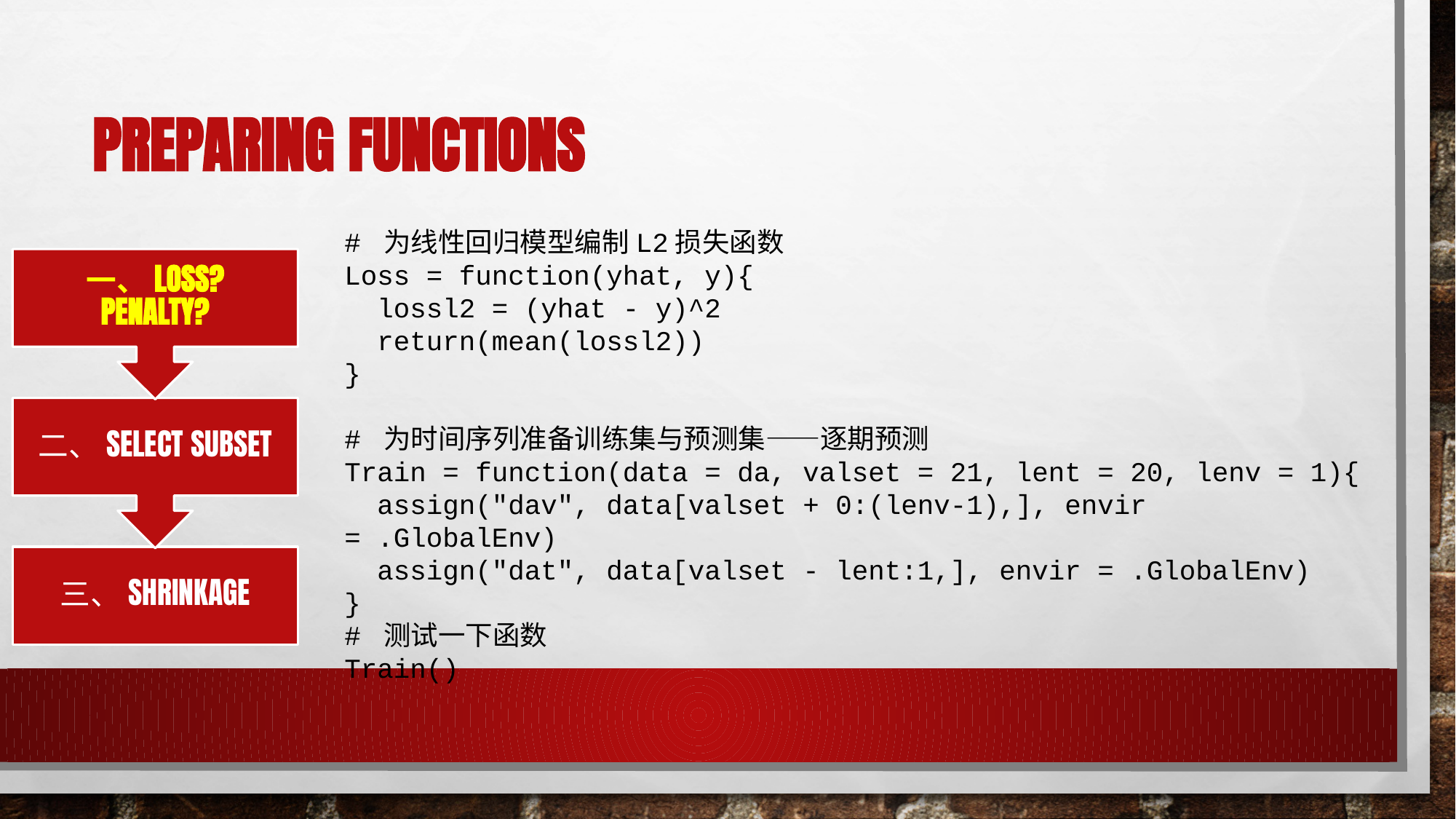

# Preparing FUNCTIONS
# 为线性回归模型编制L2损失函数
Loss = function(yhat, y){
  lossl2 = (yhat - y)^2
  return(mean(lossl2))
}

# 为时间序列准备训练集与预测集——逐期预测
Train = function(data = da, valset = 21, lent = 20, lenv = 1){
  assign("dav", data[valset + 0:(lenv-1),], envir = .GlobalEnv)
  assign("dat", data[valset - lent:1,], envir = .GlobalEnv)
}
# 测试一下函数
Train()
三、SHRINKAGE
二、SELECT SUBSET
一、LOSS? PENALTY?